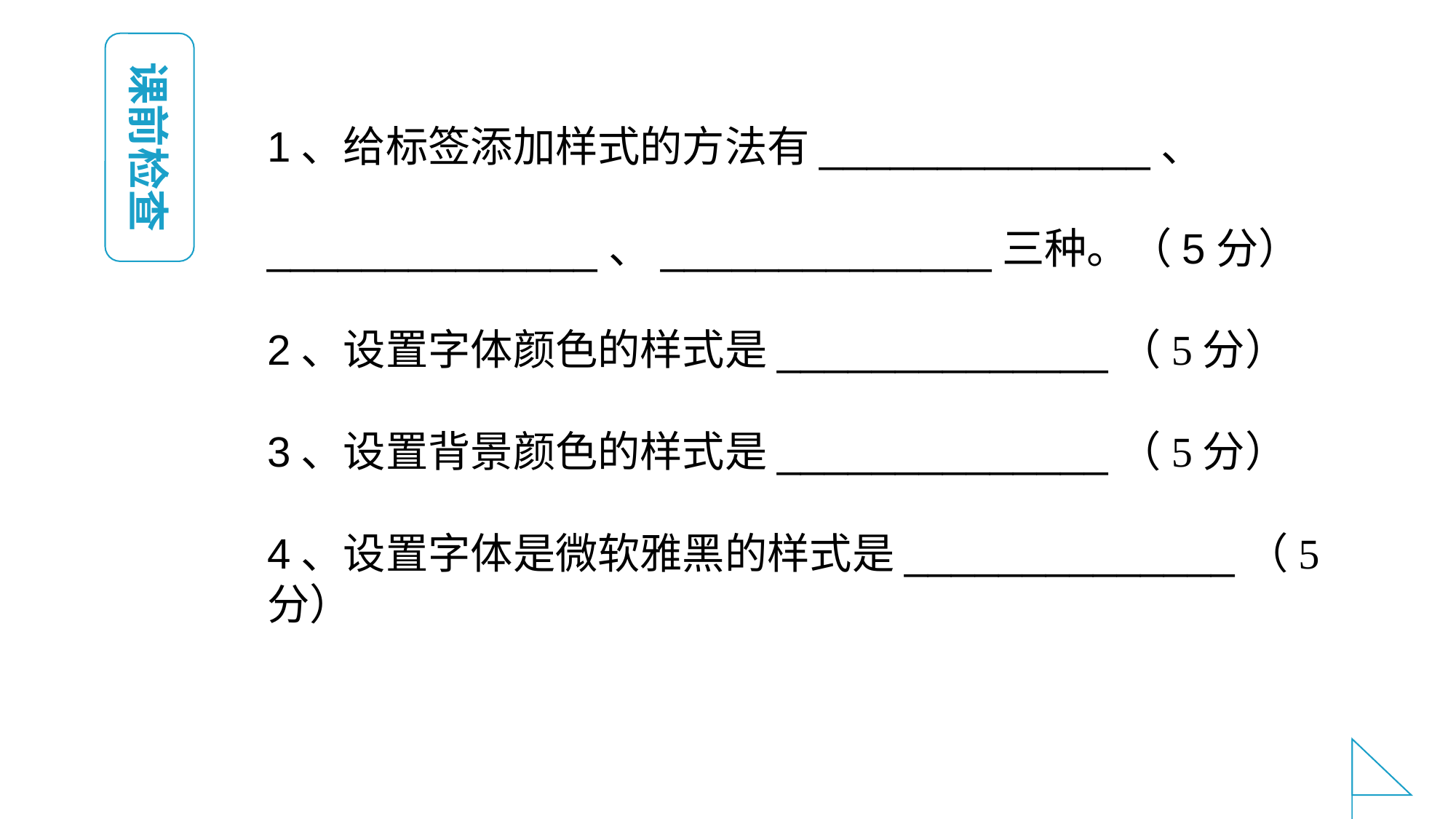

课前检查
1、给标签添加样式的方法有______________、

______________、______________三种。（5分）
2、设置字体颜色的样式是______________（5分）
3、设置背景颜色的样式是______________（5分）
4、设置字体是微软雅黑的样式是______________（5分）
5